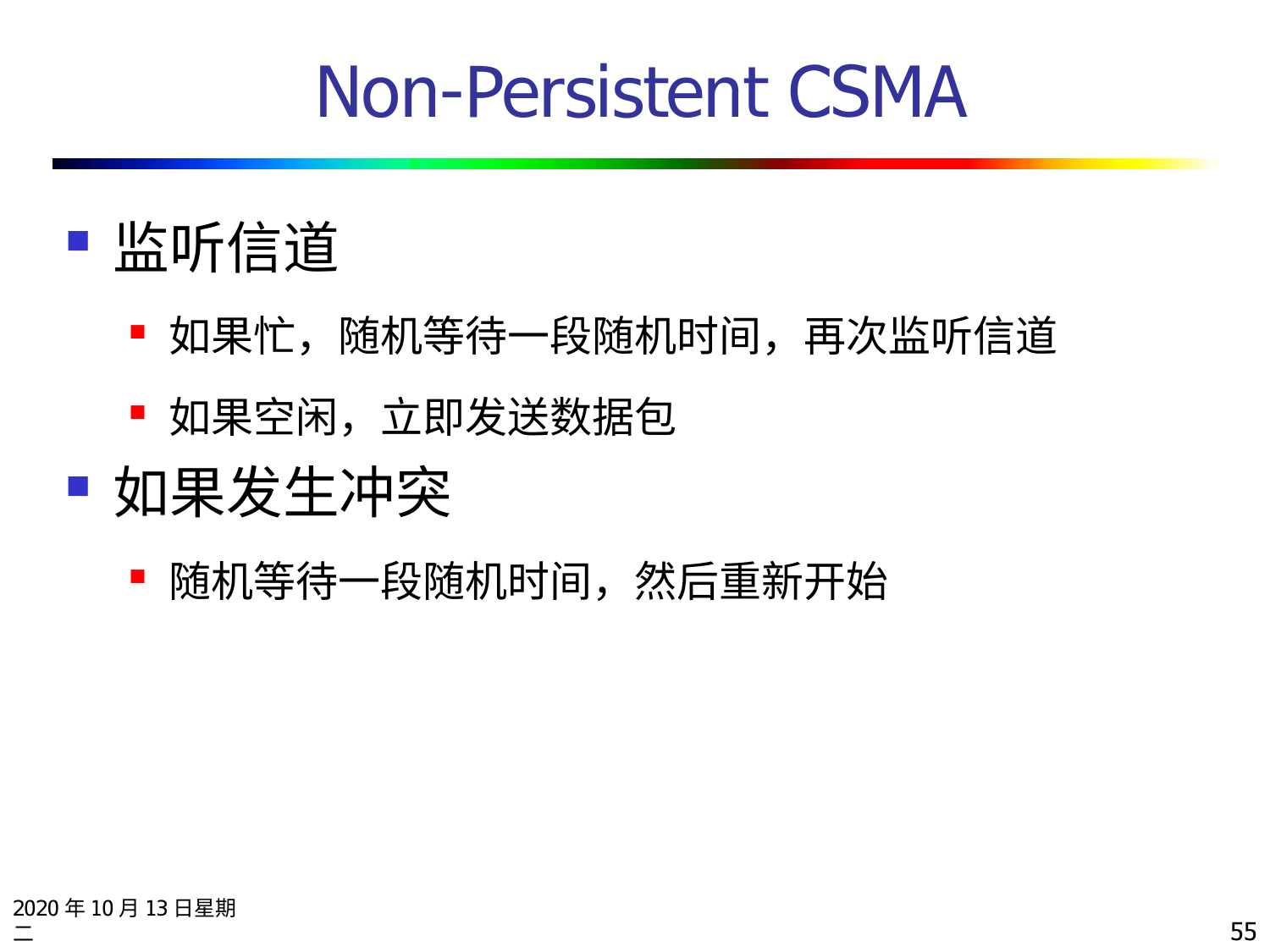

# Non-Persistent CSMA
监听信道
如果忙，随机等待一段随机时间，再次监听信道
如果空闲，立即发送数据包
如果发生冲突
随机等待一段随机时间，然后重新开始
2020年10月13日星期二
55